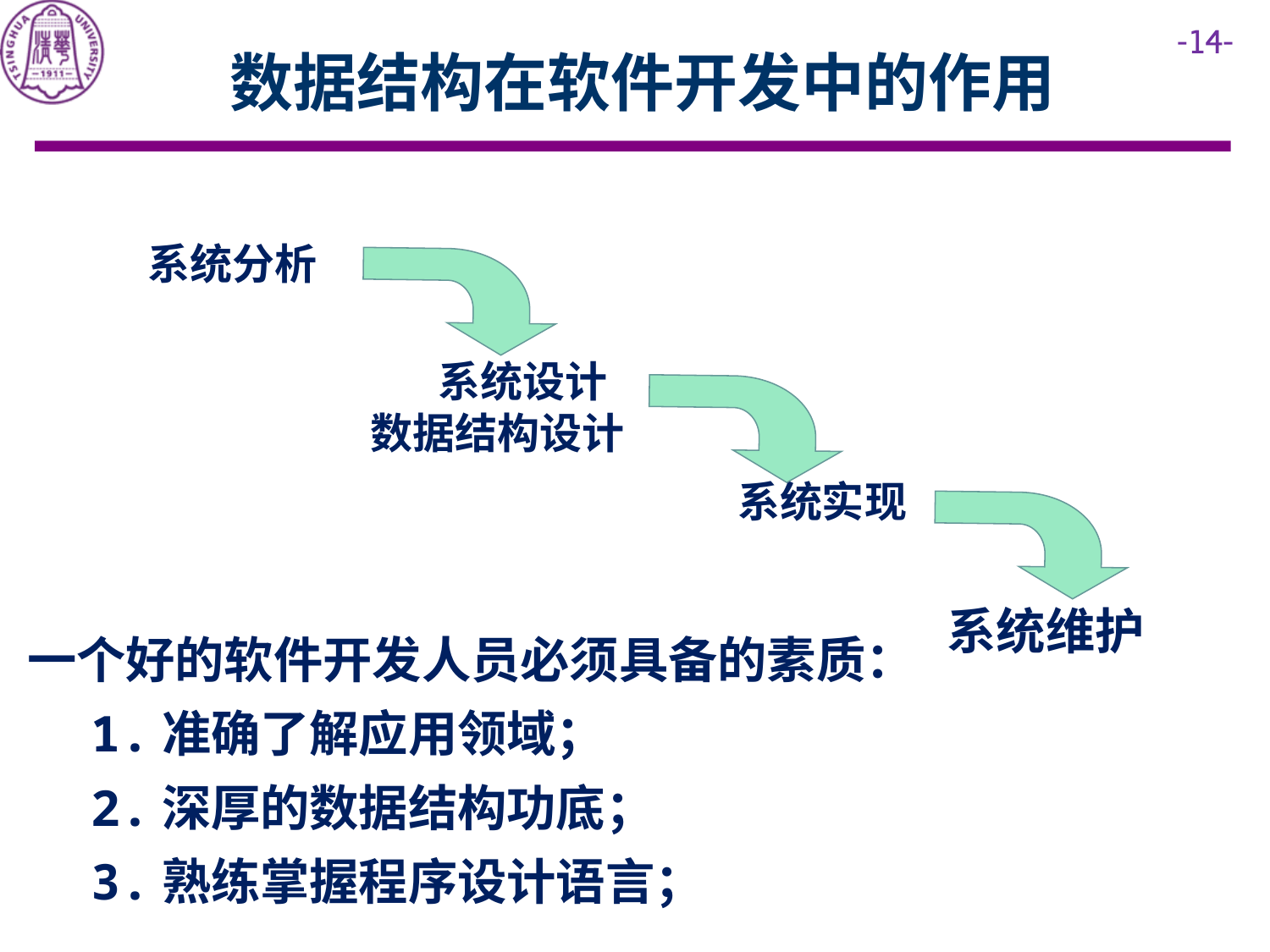

数据结构在软件开发中的作用

系统分析

系统设计
数据结构设计

系统实现
系统维护
一个好的软件开发人员必须具备的素质：
1.准确了解应用领域；
2.深厚的数据结构功底；
3.熟练掌握程序设计语言；